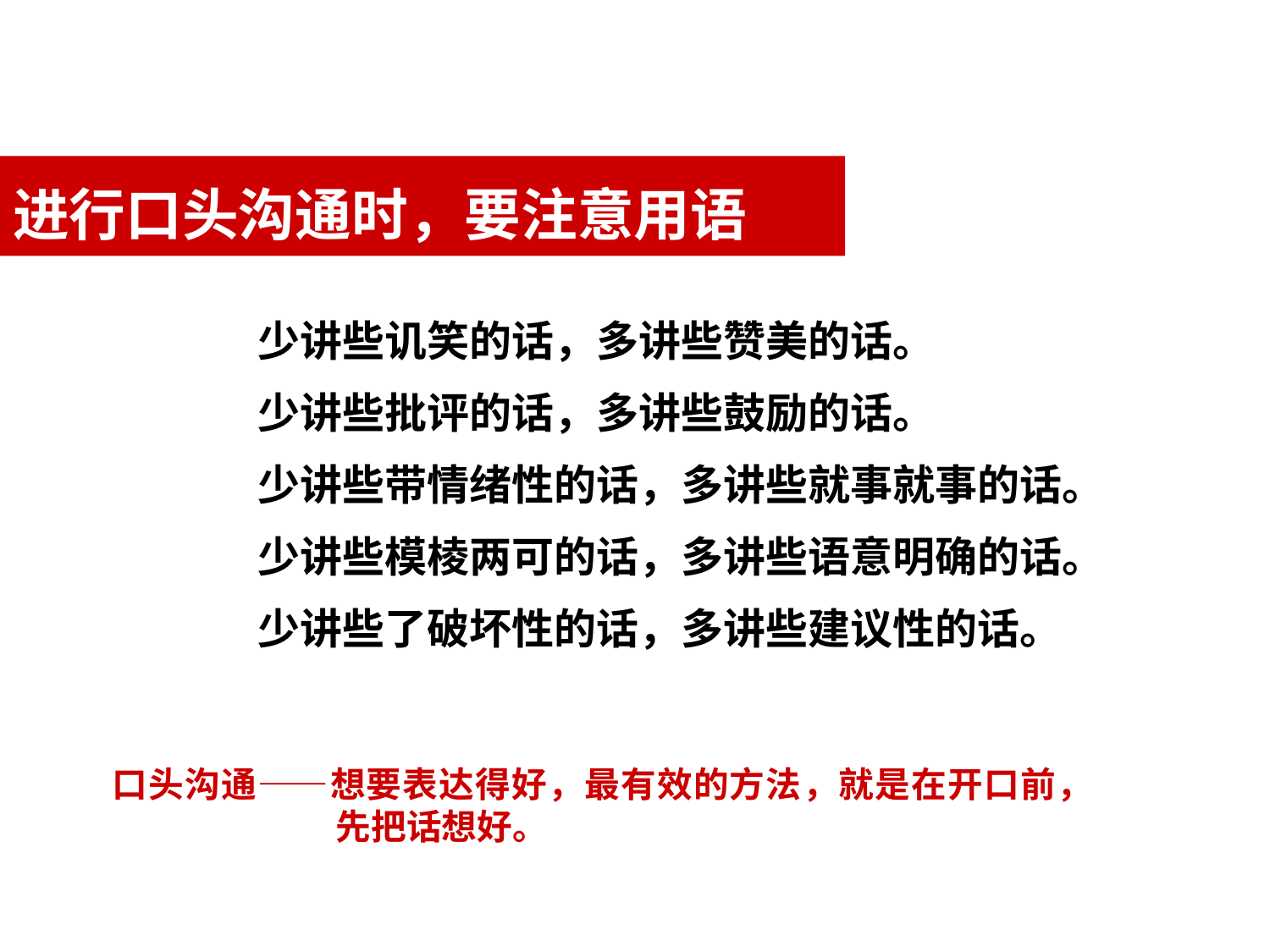

进行口头沟通时，要注意用语
少讲些讥笑的话，多讲些赞美的话。
少讲些批评的话，多讲些鼓励的话。
少讲些带情绪性的话，多讲些就事就事的话。
少讲些模棱两可的话，多讲些语意明确的话。
少讲些了破坏性的话，多讲些建议性的话。
口头沟通——想要表达得好，最有效的方法，就是在开口前，先把话想好。